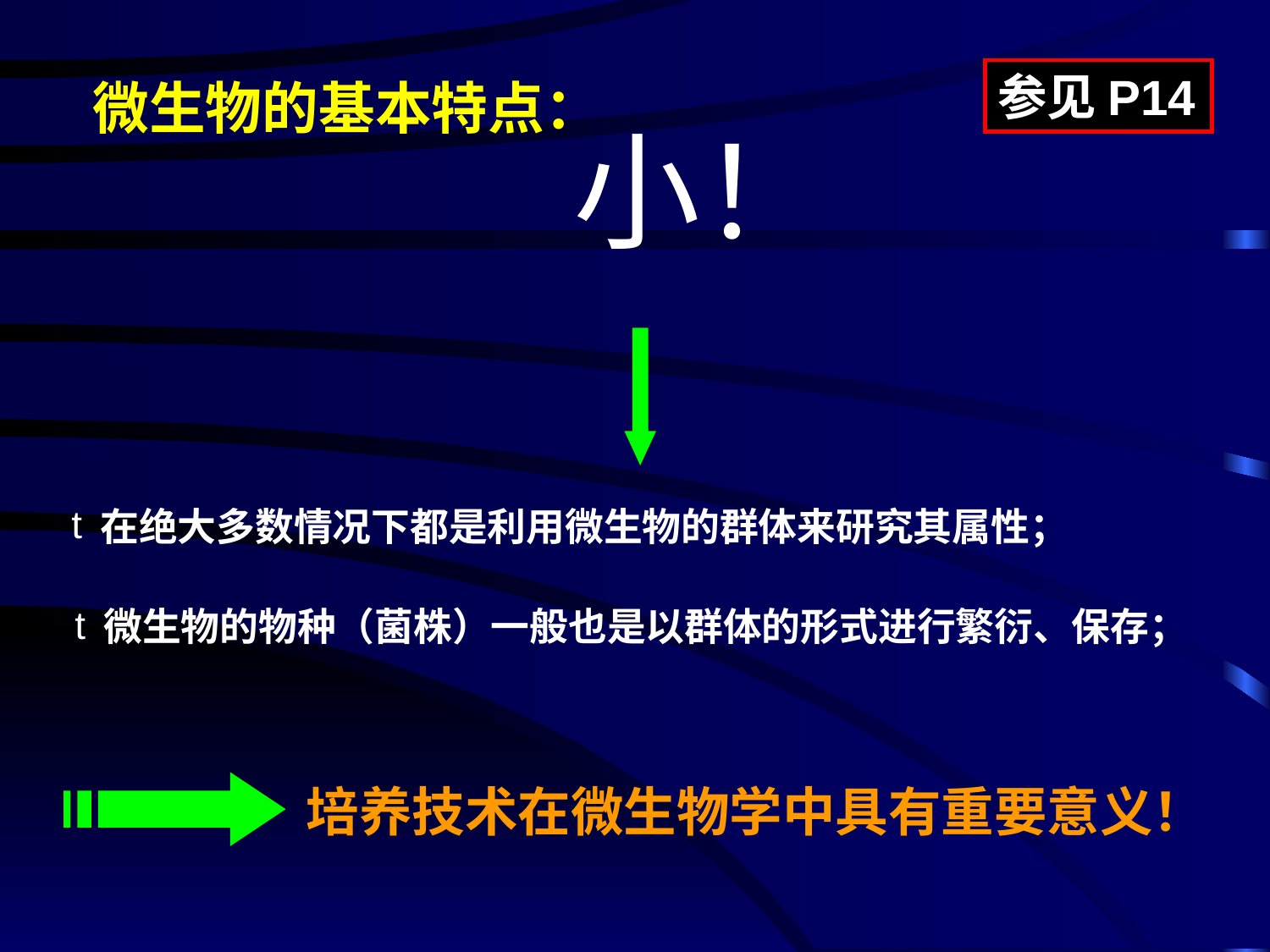

参见P14
微生物的基本特点：
小！

 在绝大多数情况下都是利用微生物的群体来研究其属性；
 微生物的物种（菌株）一般也是以群体的形式进行繁衍、保存；

培养技术在微生物学中具有重要意义！